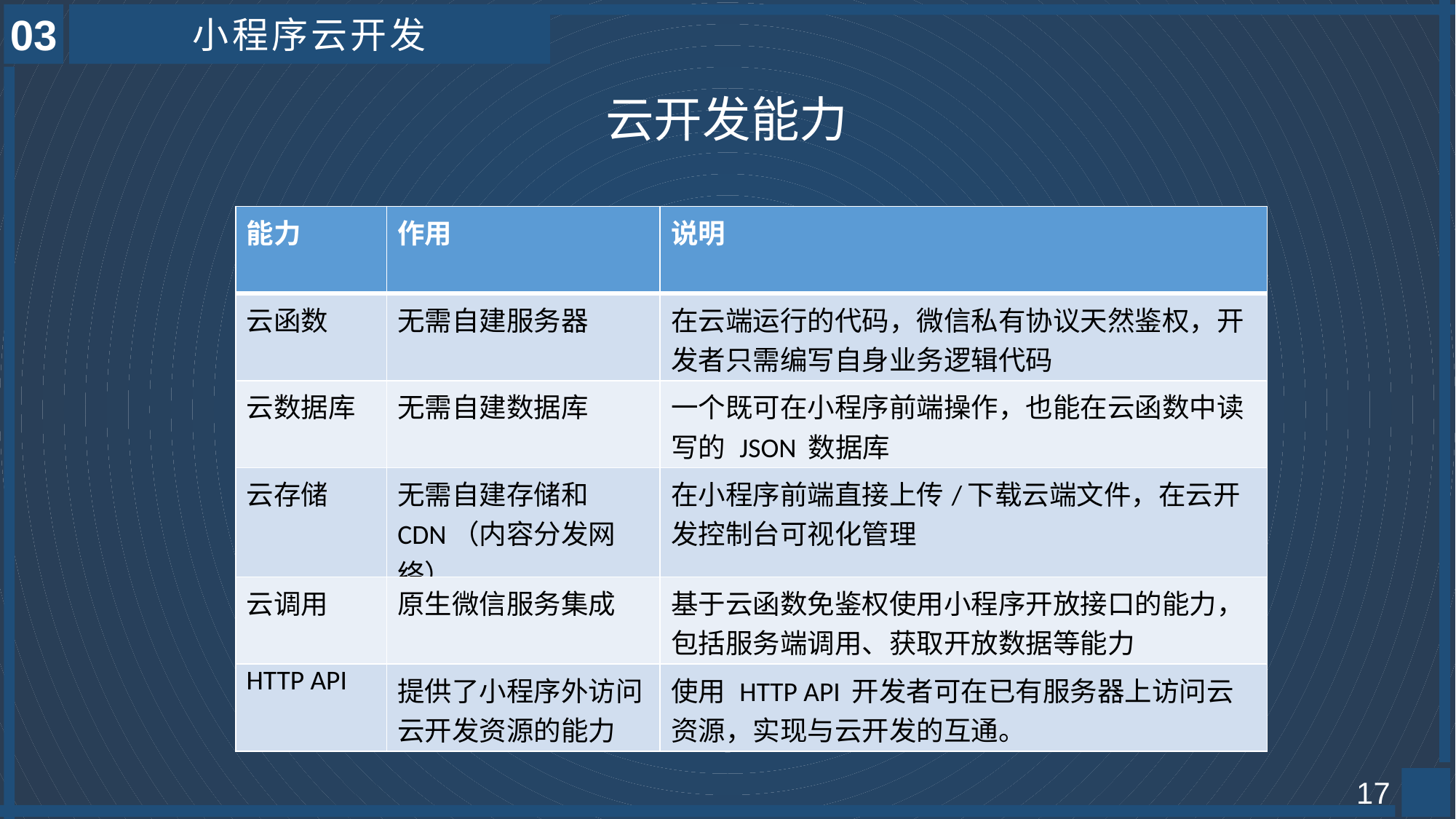

03
小程序云开发

云开发能力
| 能力 | 作用 | 说明 |
| --- | --- | --- |
| 云函数 | 无需自建服务器 | 在云端运行的代码，微信私有协议天然鉴权，开发者只需编写自身业务逻辑代码 |
| 云数据库 | 无需自建数据库 | 一个既可在小程序前端操作，也能在云函数中读写的 JSON 数据库 |
| 云存储 | 无需自建存储和 CDN（内容分发网络） | 在小程序前端直接上传/下载云端文件，在云开发控制台可视化管理 |
| 云调用 | 原生微信服务集成 | 基于云函数免鉴权使用小程序开放接口的能力，包括服务端调用、获取开放数据等能力 |
| HTTP API | 提供了小程序外访问云开发资源的能力 | 使用 HTTP API 开发者可在已有服务器上访问云资源，实现与云开发的互通。 |

17